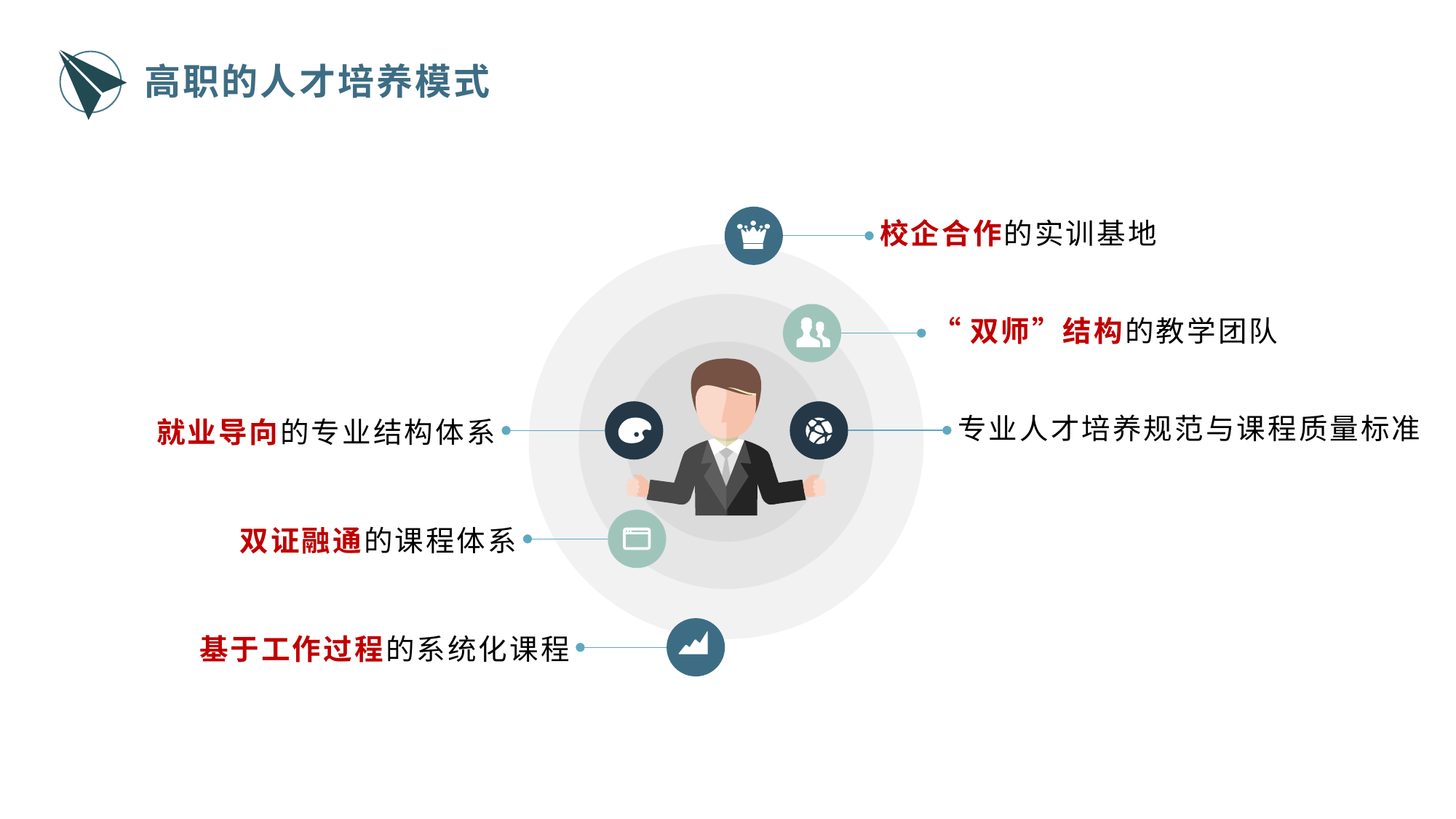

高职的人才培养模式

校企合作的实训基地

“双师”结构的教学团队

专业人才培养规范与课程质量标准
就业导向的专业结构体系

双证融通的课程体系

基于工作过程的系统化课程